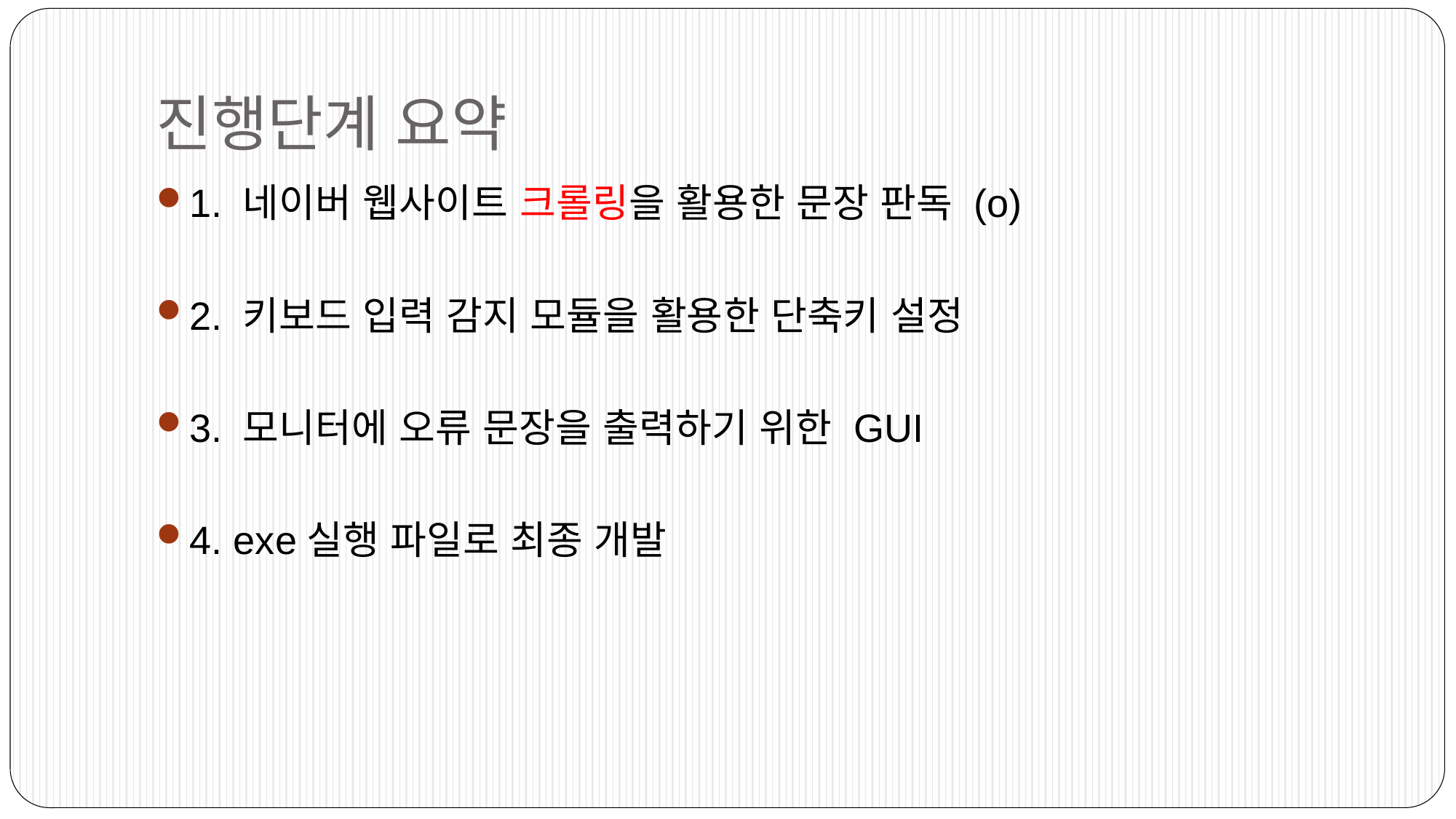

# 진행단계 요약
1. 네이버 웹사이트 크롤링을 활용한 문장 판독 (o)

2. 키보드 입력 감지 모듈을 활용한 단축키 설정

3. 모니터에 오류 문장을 출력하기 위한 GUI

4. exe실행 파일로 최종 개발